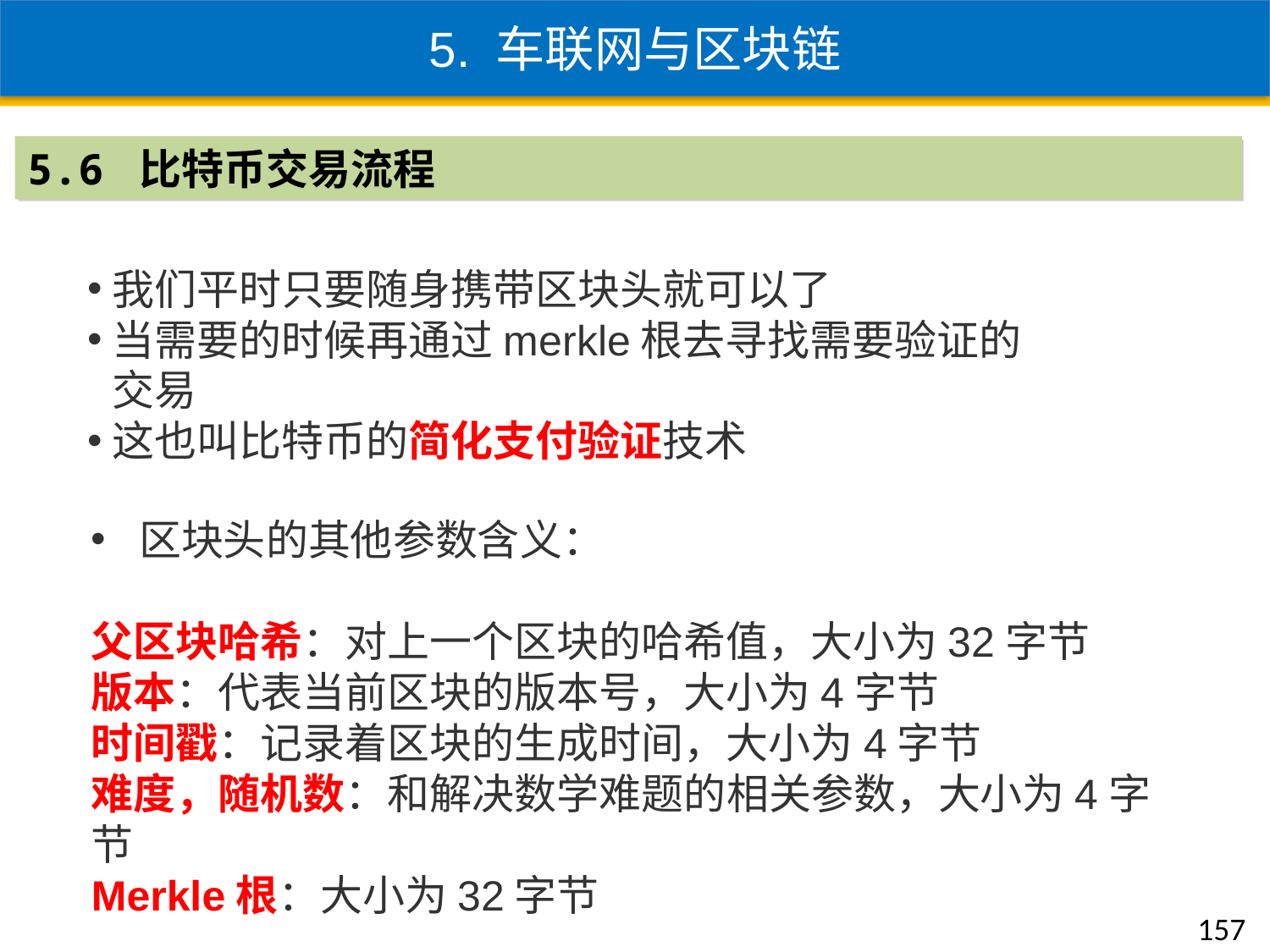

5. 车联网与区块链
5.6 比特币交易流程
我们平时只要随身携带区块头就可以了
当需要的时候再通过merkle根去寻找需要验证的交易
这也叫比特币的简化支付验证技术
区块头的其他参数含义：

父区块哈希：对上一个区块的哈希值，大小为32字节
版本：代表当前区块的版本号，大小为4字节
时间戳：记录着区块的生成时间，大小为4字节
难度，随机数：和解决数学难题的相关参数，大小为4字节
Merkle根：大小为32字节
157